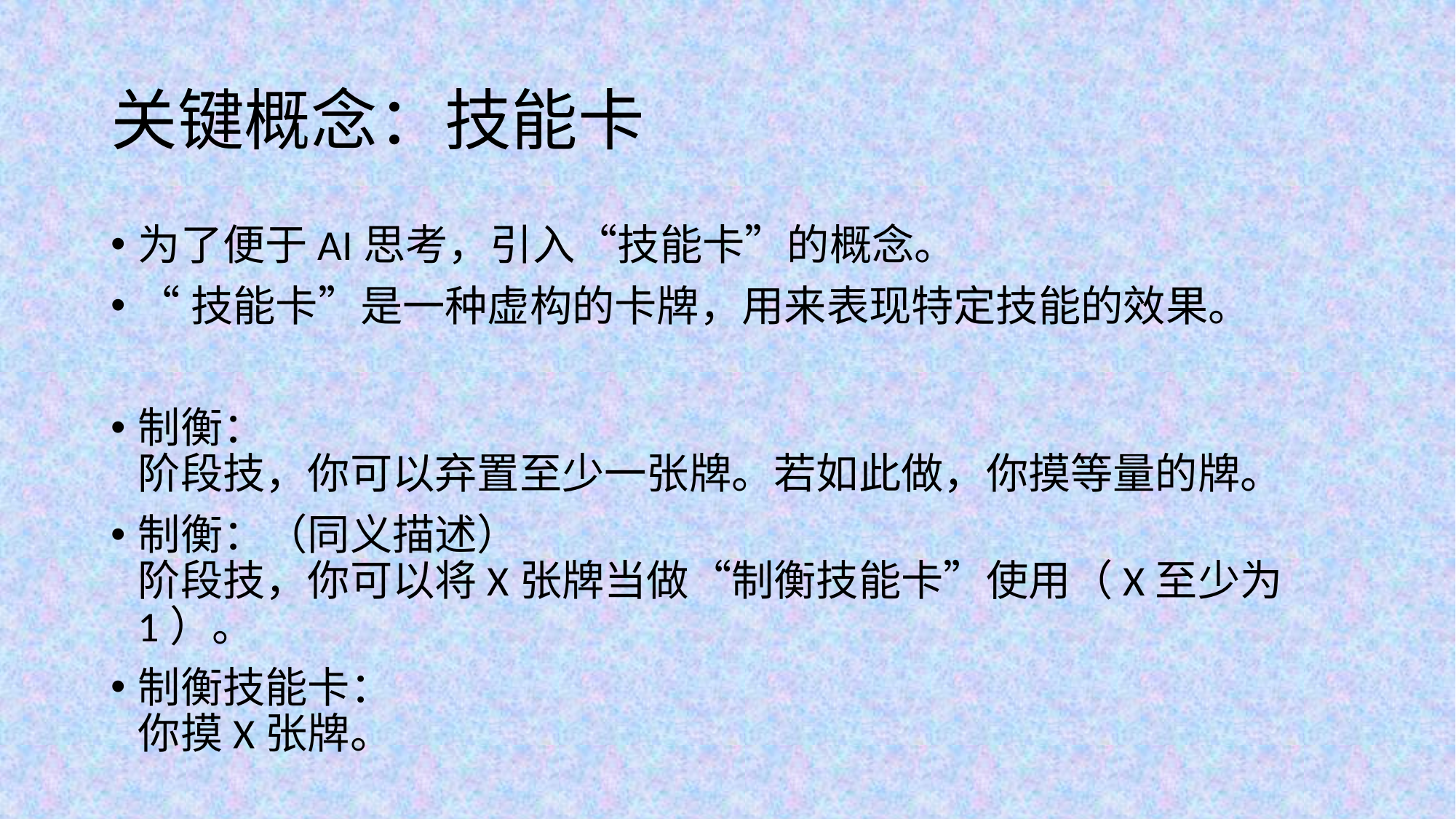

# 关键概念：技能卡
为了便于AI思考，引入“技能卡”的概念。
“技能卡”是一种虚构的卡牌，用来表现特定技能的效果。

制衡：
阶段技，你可以弃置至少一张牌。若如此做，你摸等量的牌。
制衡：（同义描述）
阶段技，你可以将X张牌当做“制衡技能卡”使用（X至少为1）。
制衡技能卡：
你摸X张牌。